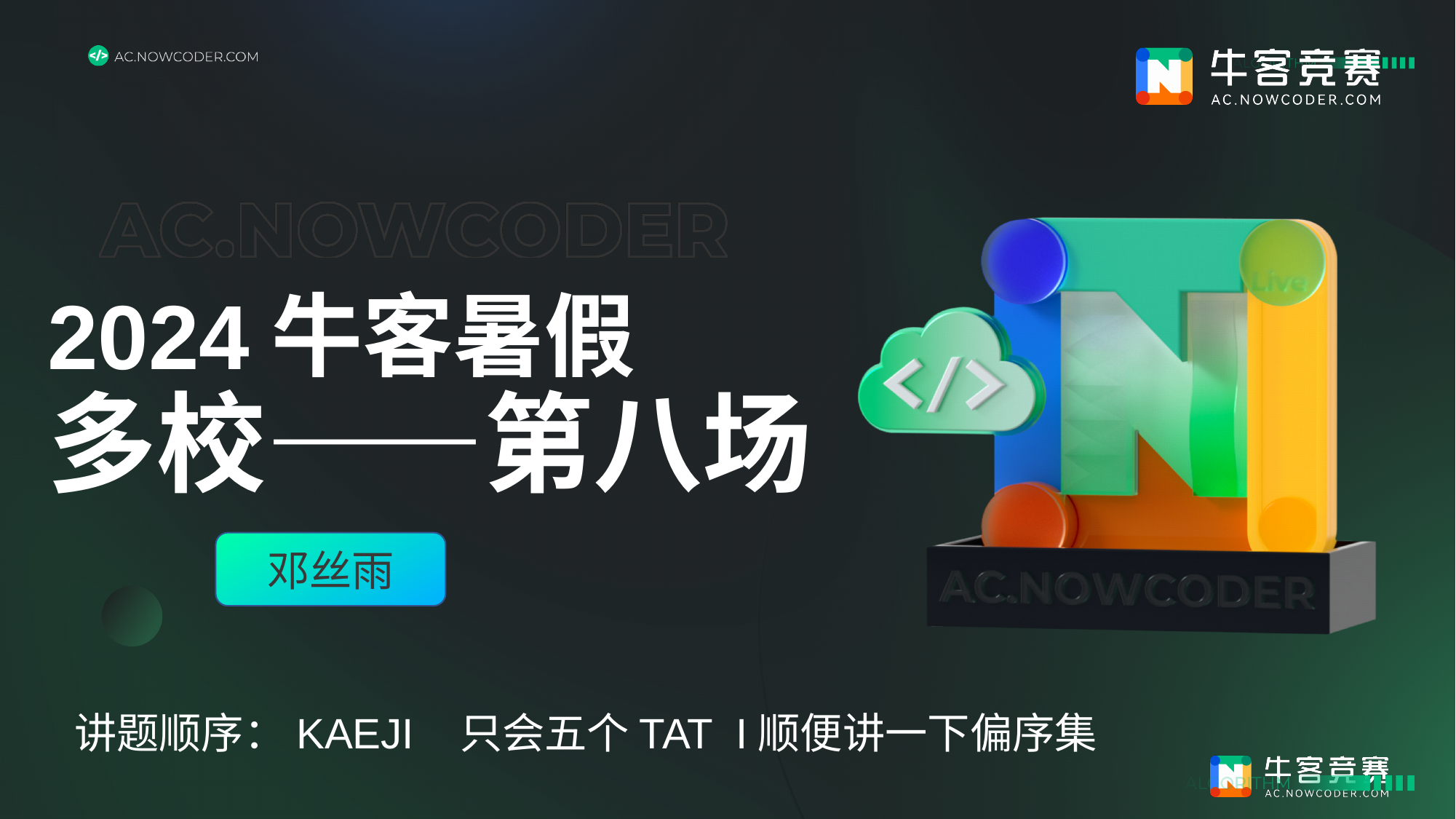

# 2024牛客暑假 多校——第八场
邓丝雨
讲题顺序：KAEJI   只会五个TAT  I顺便讲一下偏序集